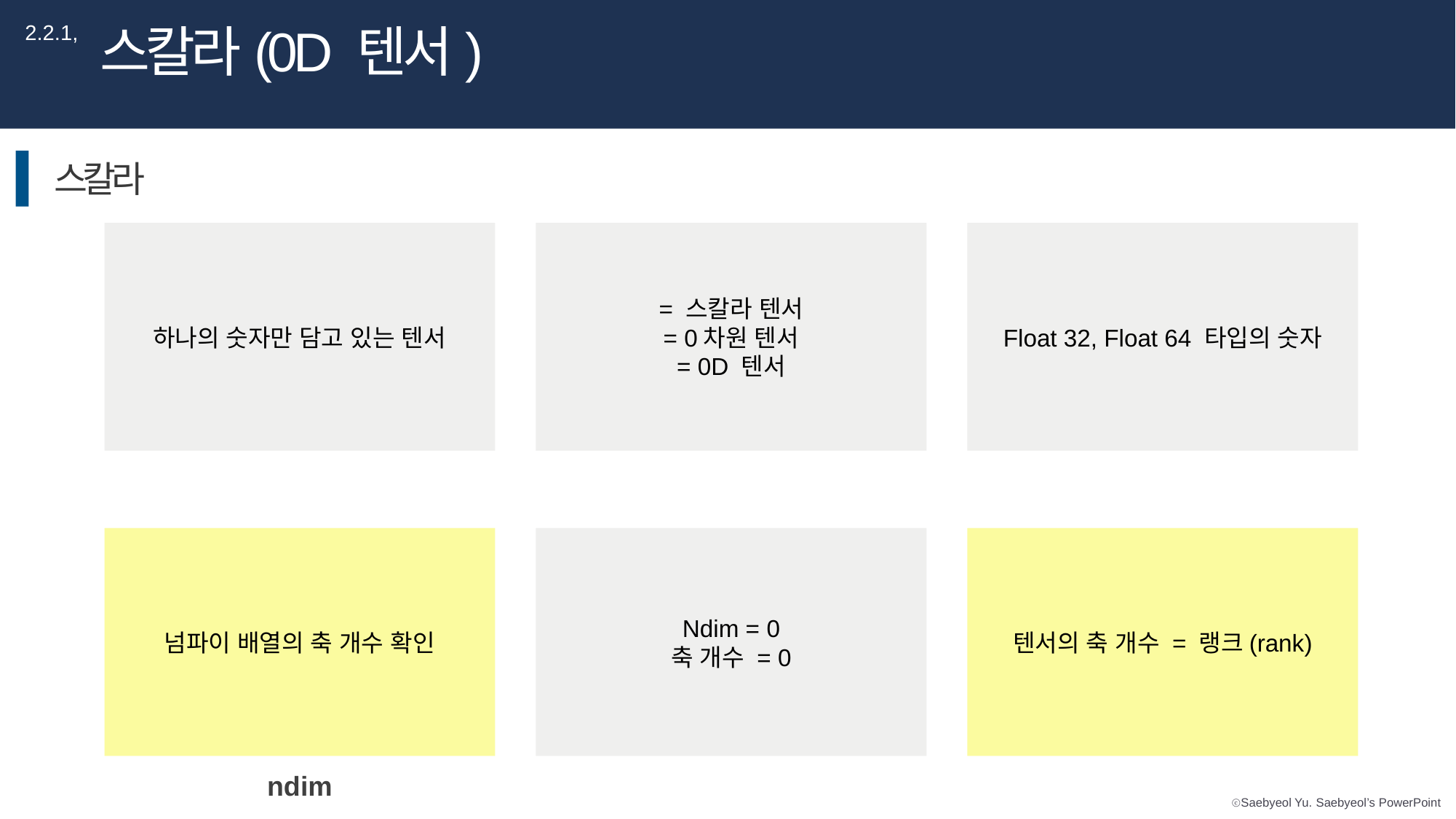

스칼라(0D 텐서)
2.2.1,

스칼라

하나의 숫자만 담고 있는 텐서
= 스칼라 텐서
= 0차원 텐서
= 0D 텐서
Float 32, Float 64 타입의 숫자
넘파이 배열의 축 개수 확인
Ndim = 0
축 개수 = 0
텐서의 축 개수 = 랭크(rank)
ndim